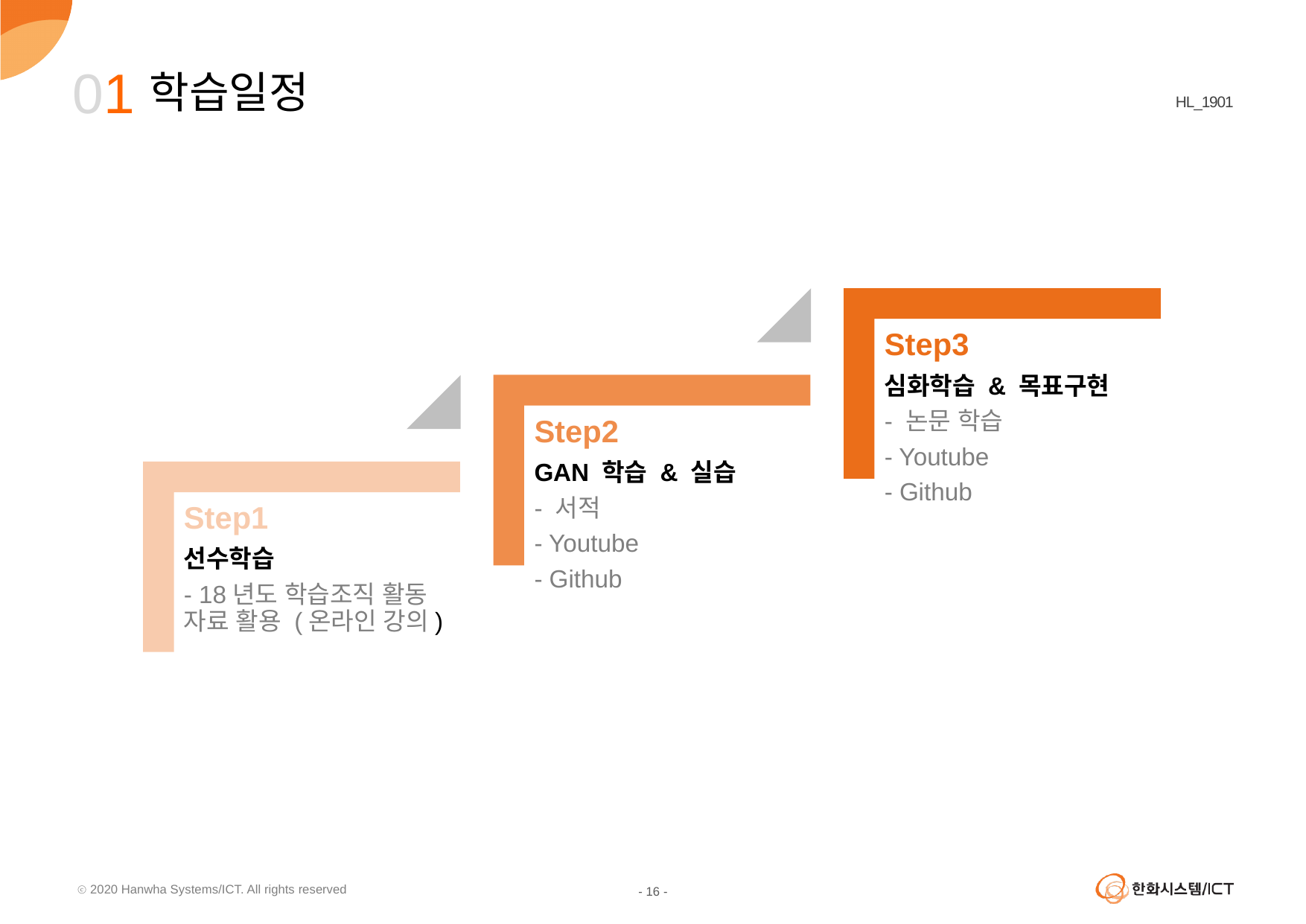

01
학습일정
Step1
선수학습
- 18년도 학습조직 활동 자료 활용 (온라인 강의)
Step2
GAN 학습 & 실습
- 서적
- Youtube
- Github
Step3
심화학습 & 목표구현
- 논문 학습
- Youtube
- Github